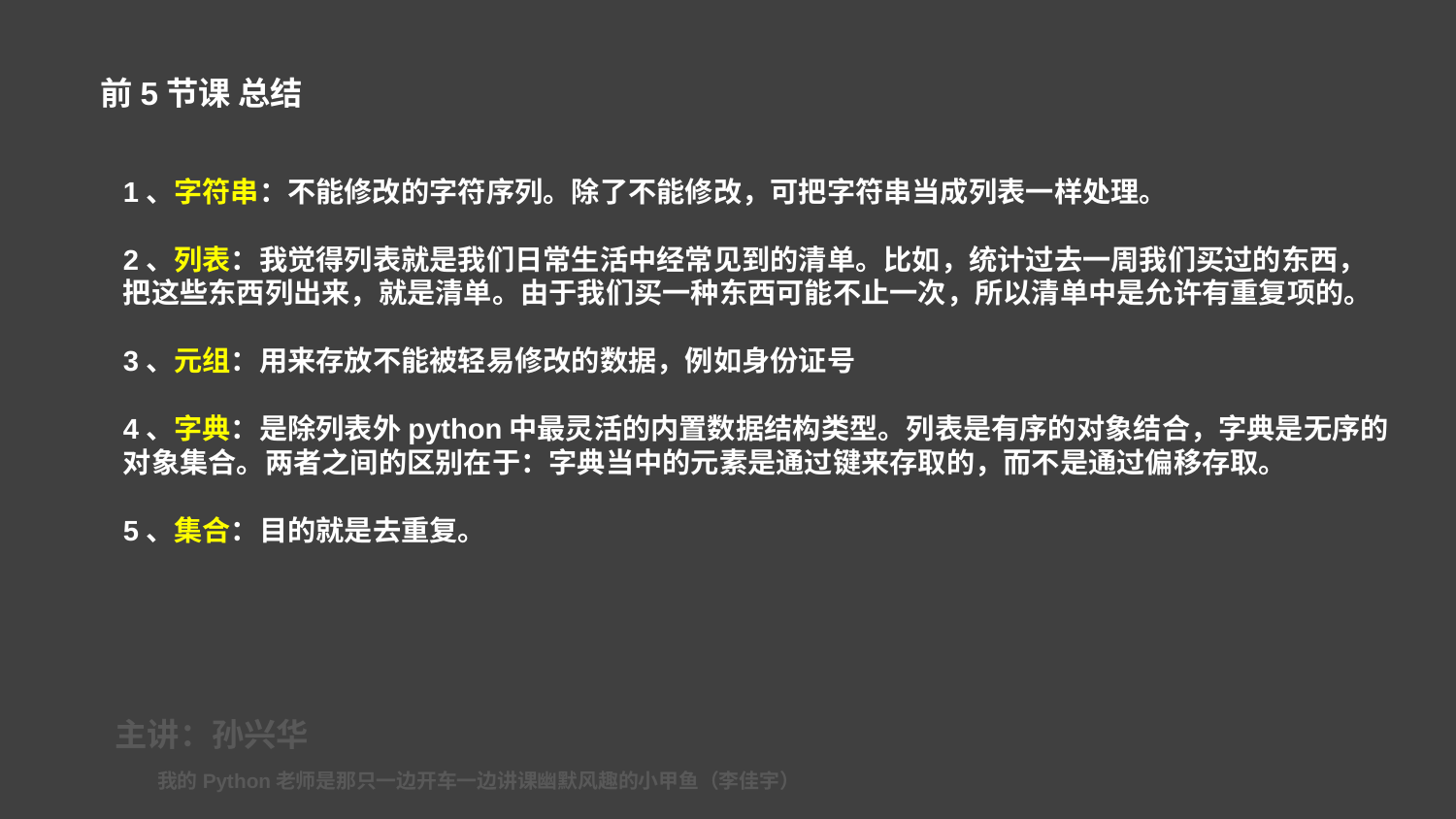

前5节课 总结
1、字符串：不能修改的字符序列。除了不能修改，可把字符串当成列表一样处理。

2、列表：我觉得列表就是我们日常生活中经常见到的清单。比如，统计过去一周我们买过的东西，把这些东西列出来，就是清单。由于我们买一种东西可能不止一次，所以清单中是允许有重复项的。

3、元组：用来存放不能被轻易修改的数据，例如身份证号

4、字典：是除列表外python中最灵活的内置数据结构类型。列表是有序的对象结合，字典是无序的对象集合。两者之间的区别在于：字典当中的元素是通过键来存取的，而不是通过偏移存取。

5、集合：目的就是去重复。